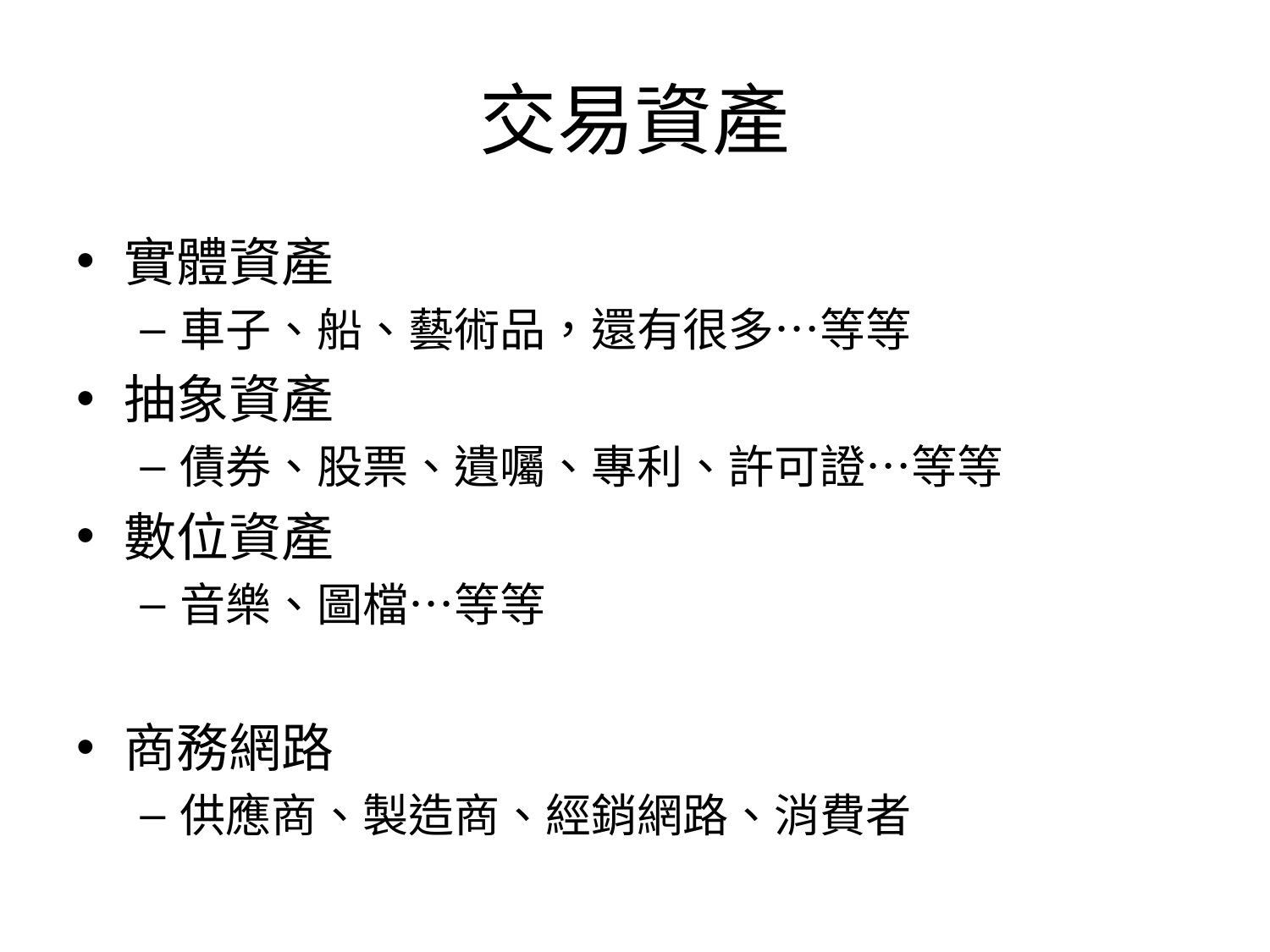

# 交易資產
實體資產
車子、船、藝術品，還有很多…等等
抽象資產
債券、股票、遺囑、專利、許可證…等等
數位資產
音樂、圖檔…等等

商務網路
供應商、製造商、經銷網路、消費者